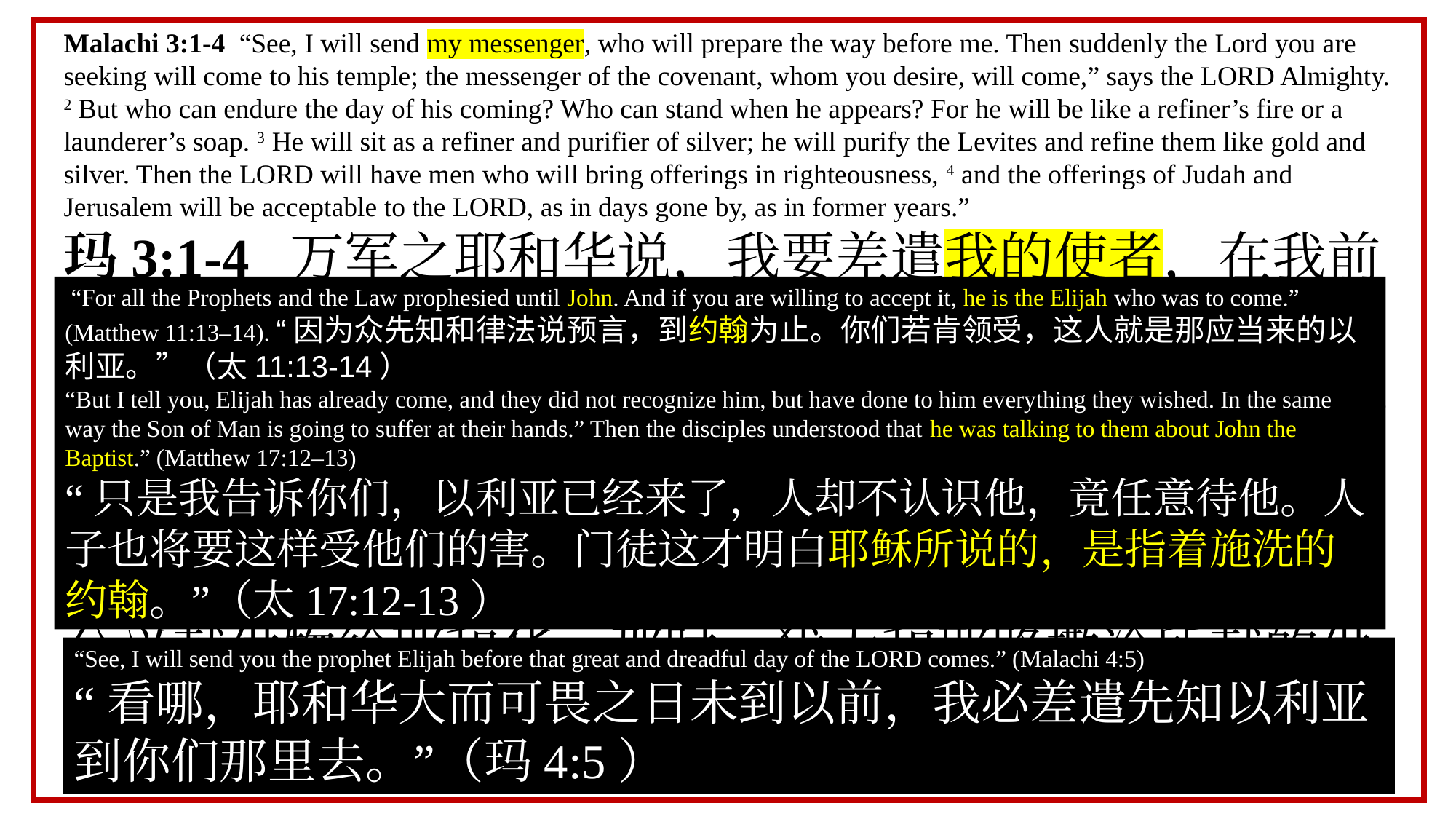

Malachi 3:1-4  “See, I will send my messenger, who will prepare the way before me. Then suddenly the Lord you are seeking will come to his temple; the messenger of the covenant, whom you desire, will come,” says the LORD Almighty. 2 But who can endure the day of his coming? Who can stand when he appears? For he will be like a refiner’s fire or a launderer’s soap. 3 He will sit as a refiner and purifier of silver; he will purify the Levites and refine them like gold and silver. Then the LORD will have men who will bring offerings in righteousness, 4 and the offerings of Judah and Jerusalem will be acceptable to the LORD, as in days gone by, as in former years.”
玛3:1-4  万军之耶和华说，我要差遣我的使者，在我前面预备道路。你们所寻求的主，必忽然进入他的殿。立约的使者，就是你们所仰慕的，快要来到。他来的日子，谁能当得起呢？他显现的时候，谁能立得住呢？因为他如炼金之人的火，如漂布之人的碱。他必坐下如炼净银子的，必洁净利未人，熬炼他们像金银一样。他们就凭公义献供物给耶和华。那时，犹大和耶路撒冷所献的供物，必蒙耶和华悦纳，仿佛古时之日，上古之年。

 “For all the Prophets and the Law prophesied until John. And if you are willing to accept it, he is the Elijah who was to come.” (Matthew 11:13–14). “因为众先知和律法说预言，到约翰为止。你们若肯领受，这人就是那应当来的以利亚。”（太11:13-14）
“But I tell you, Elijah has already come, and they did not recognize him, but have done to him everything they wished. In the same way the Son of Man is going to suffer at their hands.” Then the disciples understood that he was talking to them about John the Baptist.” (Matthew 17:12–13)
“只是我告诉你们，以利亚已经来了，人却不认识他，竟任意待他。人子也将要这样受他们的害。门徒这才明白耶稣所说的，是指着施洗的约翰。”（太17:12-13）
“See, I will send you the prophet Elijah before that great and dreadful day of the LORD comes.” (Malachi 4:5)
“看哪，耶和华大而可畏之日未到以前，我必差遣先知以利亚到你们那里去。”（玛4:5）